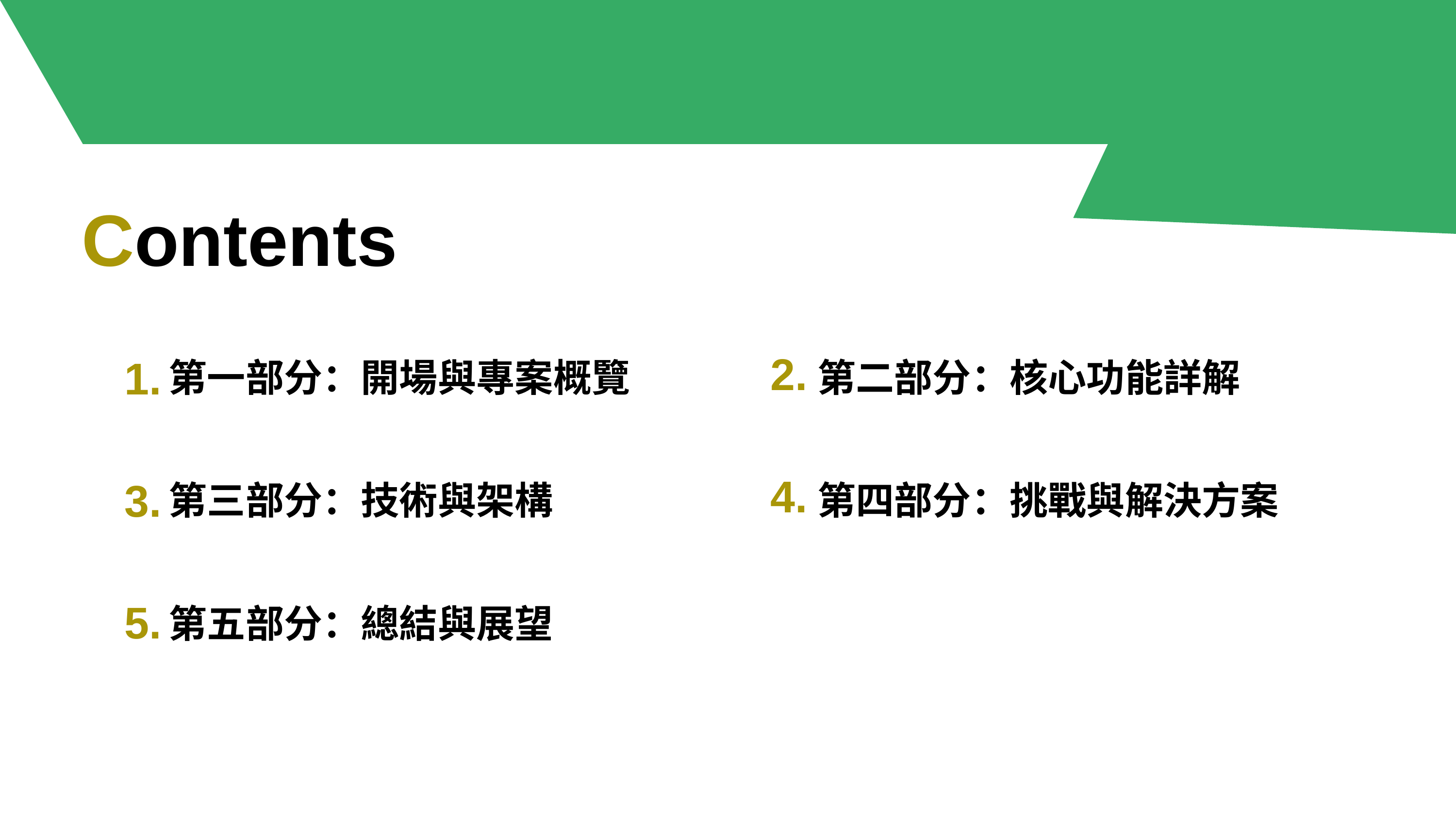

Contents
第一部分：開場與專案概覽
第二部分：核心功能詳解
2.
1.
第三部分：技術與架構
第四部分：挑戰與解決方案
4.
3.
第五部分：總結與展望
5.